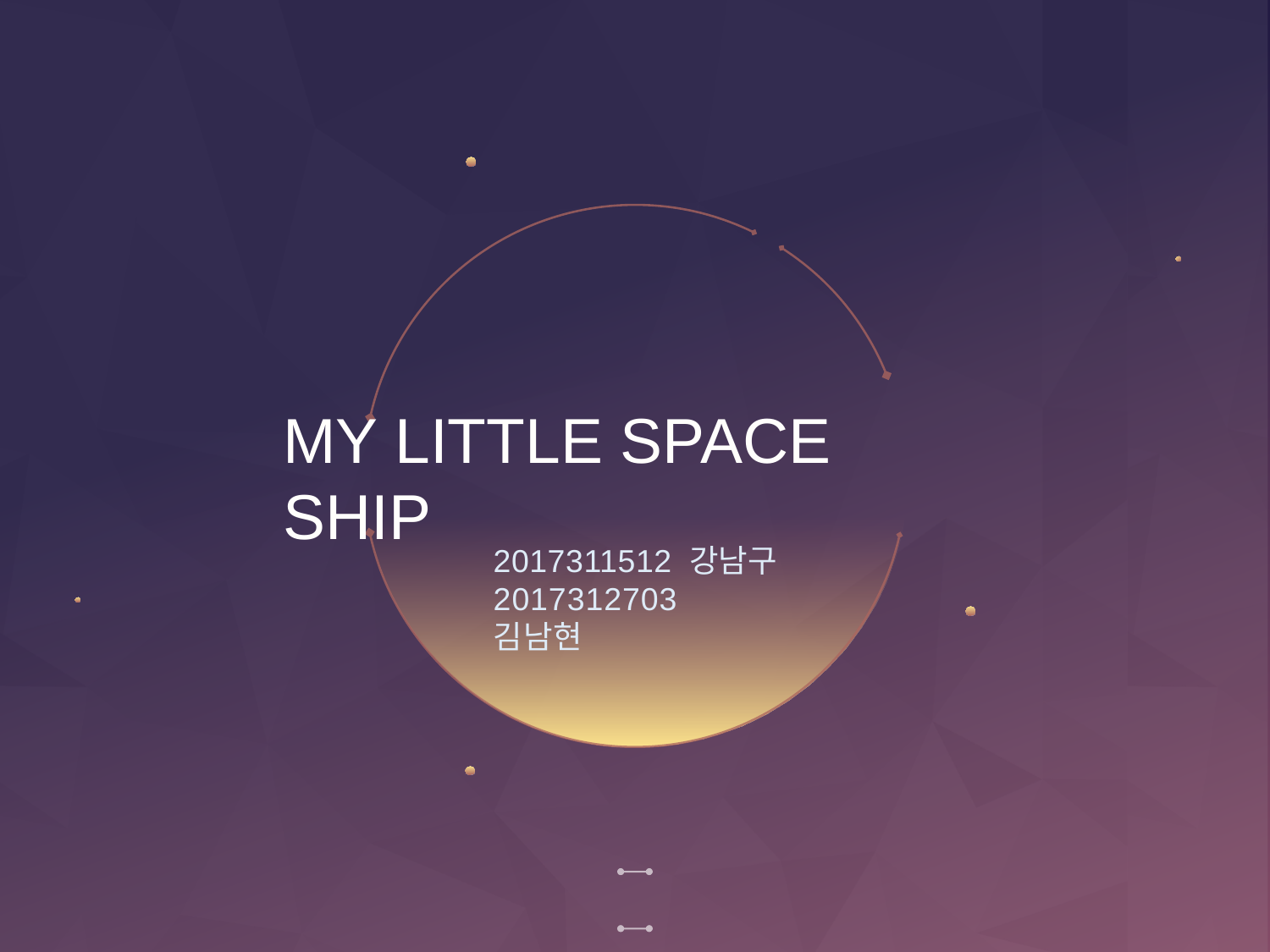

# MY LITTLE SPACE SHIP
2017311512 강남구
2017312703  김남현